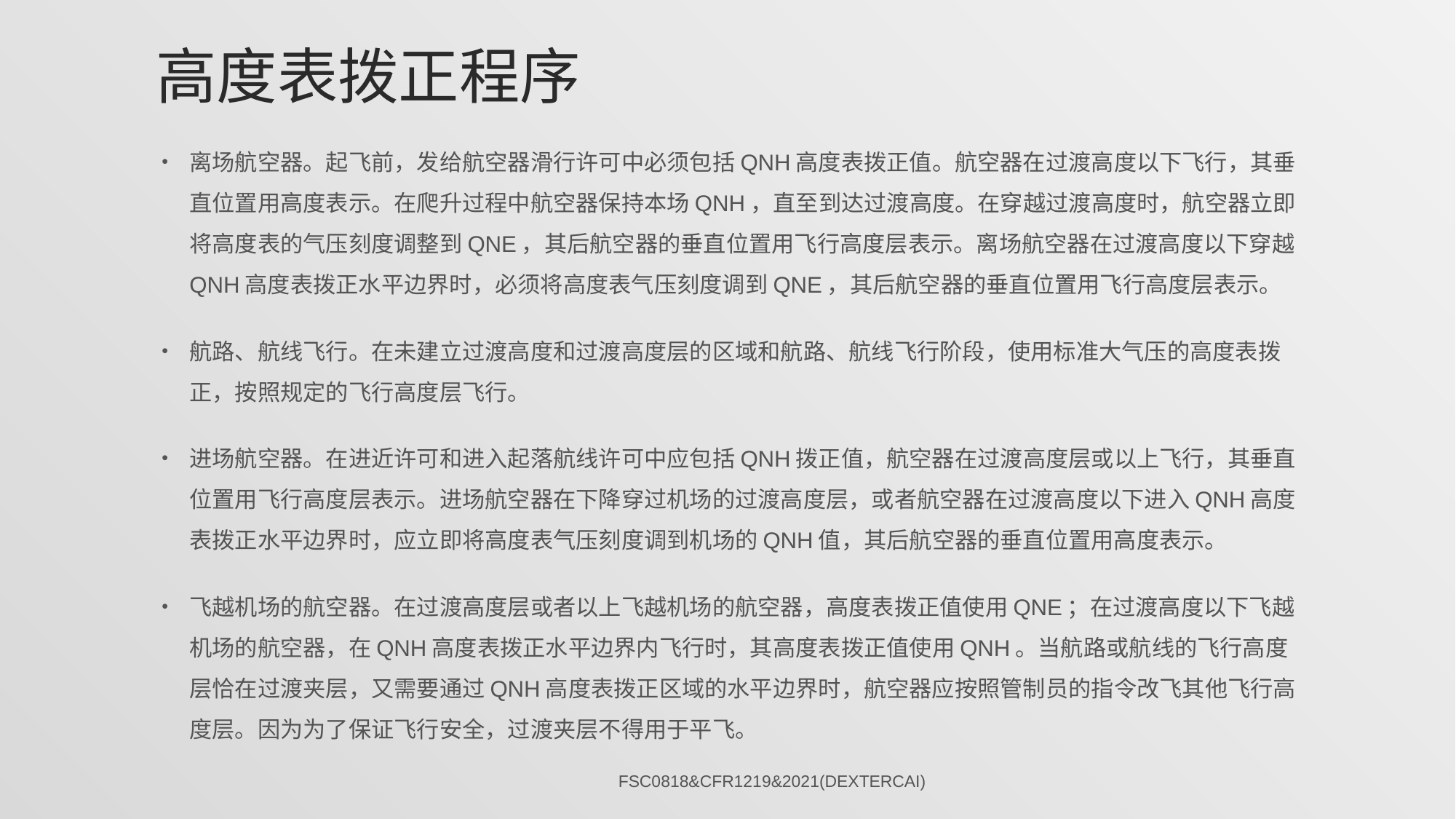

# 高度表拨正程序
离场航空器。起飞前，发给航空器滑行许可中必须包括QNH高度表拨正值。航空器在过渡高度以下飞行，其垂直位置用高度表示。在爬升过程中航空器保持本场QNH，直至到达过渡高度。在穿越过渡高度时，航空器立即将高度表的气压刻度调整到QNE，其后航空器的垂直位置用飞行高度层表示。离场航空器在过渡高度以下穿越QNH高度表拨正水平边界时，必须将高度表气压刻度调到QNE，其后航空器的垂直位置用飞行高度层表示。
航路、航线飞行。在未建立过渡高度和过渡高度层的区域和航路、航线飞行阶段，使用标准大气压的高度表拨正，按照规定的飞行高度层飞行。
进场航空器。在进近许可和进入起落航线许可中应包括QNH拨正值，航空器在过渡高度层或以上飞行，其垂直位置用飞行高度层表示。进场航空器在下降穿过机场的过渡高度层，或者航空器在过渡高度以下进入QNH高度表拨正水平边界时，应立即将高度表气压刻度调到机场的QNH值，其后航空器的垂直位置用高度表示。
飞越机场的航空器。在过渡高度层或者以上飞越机场的航空器，高度表拨正值使用QNE；在过渡高度以下飞越机场的航空器，在QNH高度表拨正水平边界内飞行时，其高度表拨正值使用QNH。当航路或航线的飞行高度层恰在过渡夹层，又需要通过QNH高度表拨正区域的水平边界时，航空器应按照管制员的指令改飞其他飞行高度层。因为为了保证飞行安全，过渡夹层不得用于平飞。

FSC0818&CFR1219&2021(DexterCai)